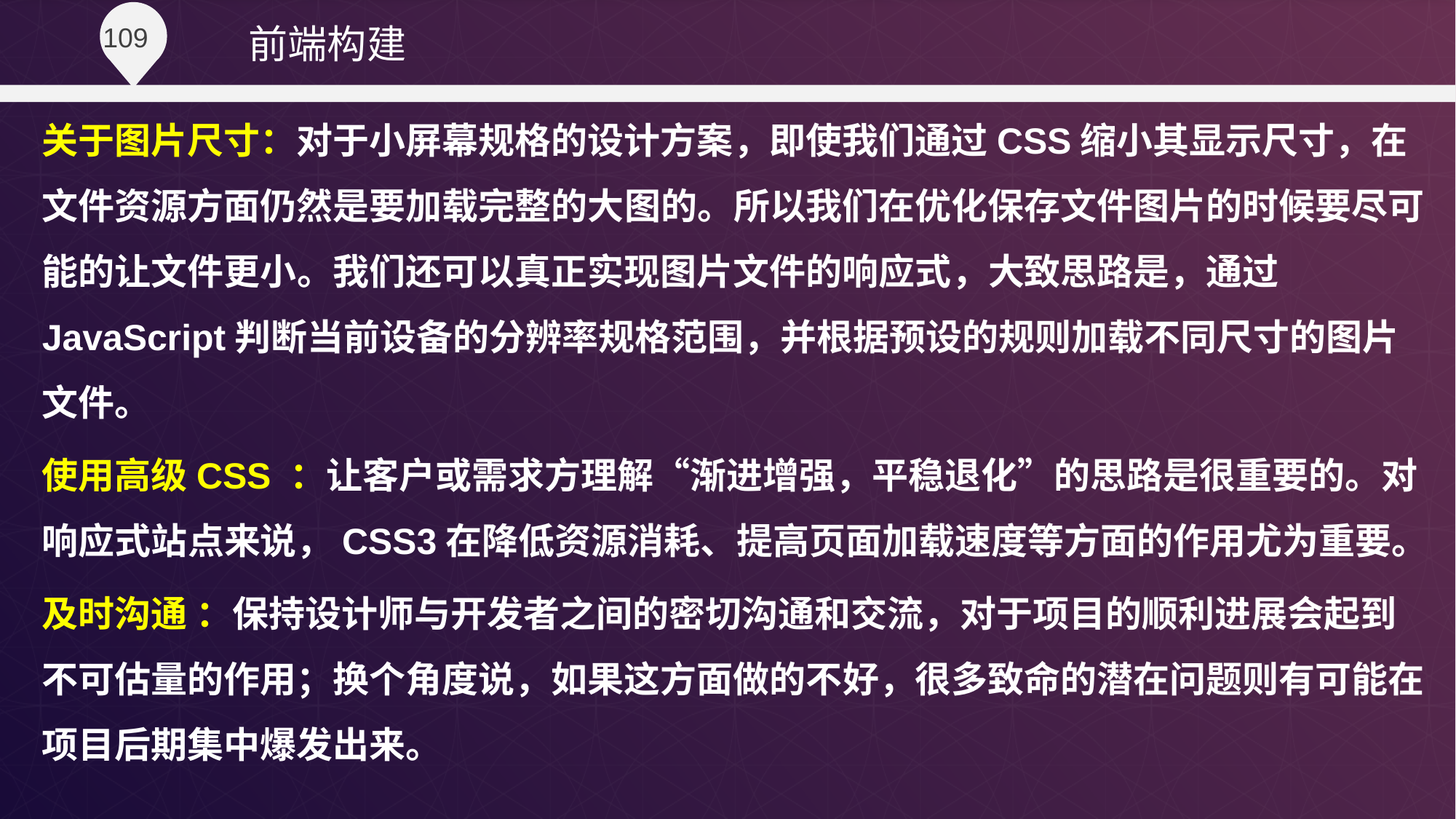

前端构建
关于图片尺寸：对于小屏幕规格的设计方案，即使我们通过CSS缩小其显示尺寸，在文件资源方面仍然是要加载完整的大图的。所以我们在优化保存文件图片的时候要尽可能的让文件更小。我们还可以真正实现图片文件的响应式，大致思路是，通过JavaScript判断当前设备的分辨率规格范围，并根据预设的规则加载不同尺寸的图片文件。
使用高级CSS ：让客户或需求方理解“渐进增强，平稳退化”的思路是很重要的。对响应式站点来说，CSS3在降低资源消耗、提高页面加载速度等方面的作用尤为重要。
及时沟通 ：保持设计师与开发者之间的密切沟通和交流，对于项目的顺利进展会起到不可估量的作用；换个角度说，如果这方面做的不好，很多致命的潜在问题则有可能在项目后期集中爆发出来。